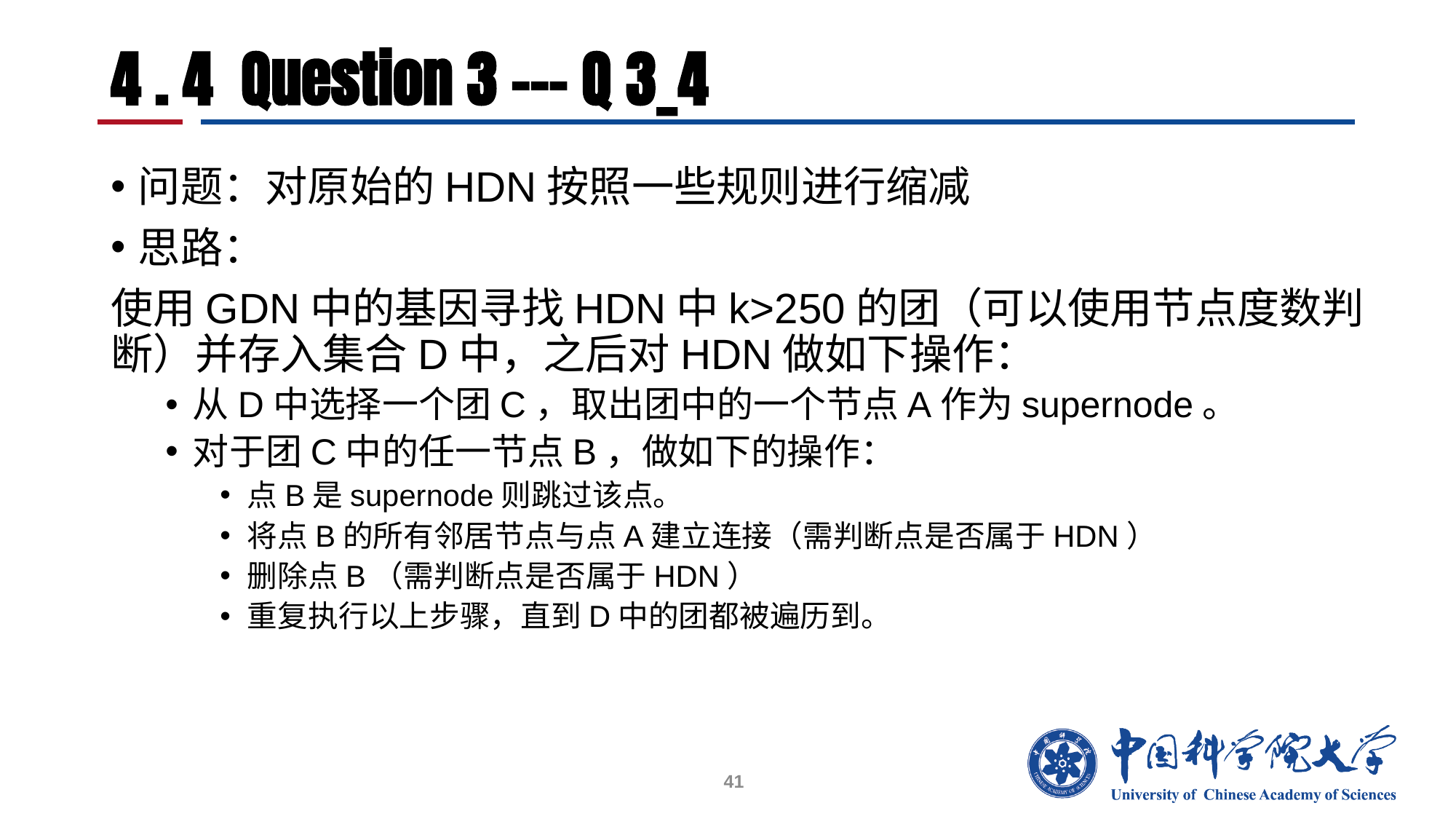

# 4 . 4  Question 3 --- Q 3_4
问题：对原始的HDN按照一些规则进行缩减
思路：
使用GDN中的基因寻找HDN中k>250的团（可以使用节点度数判断）并存入集合D中，之后对HDN做如下操作：
从D中选择一个团C，取出团中的一个节点A作为supernode。
对于团C中的任一节点B，做如下的操作：
点B是supernode则跳过该点。
将点B的所有邻居节点与点A建立连接（需判断点是否属于HDN）
删除点B（需判断点是否属于HDN）
重复执行以上步骤，直到D中的团都被遍历到。

41